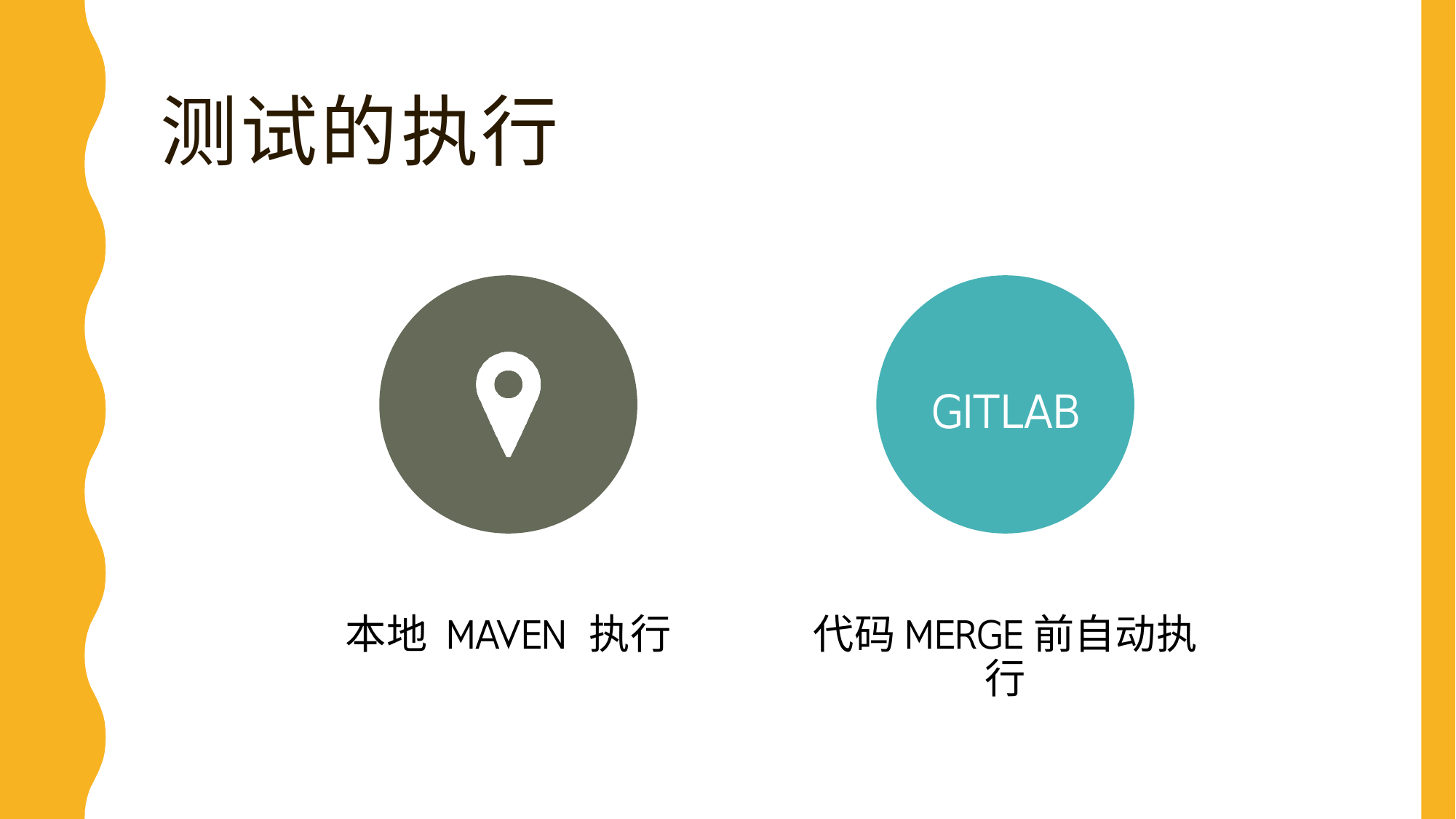

# 测试的执行
本地 maven 执行
代码merge前自动执行
GITLAB